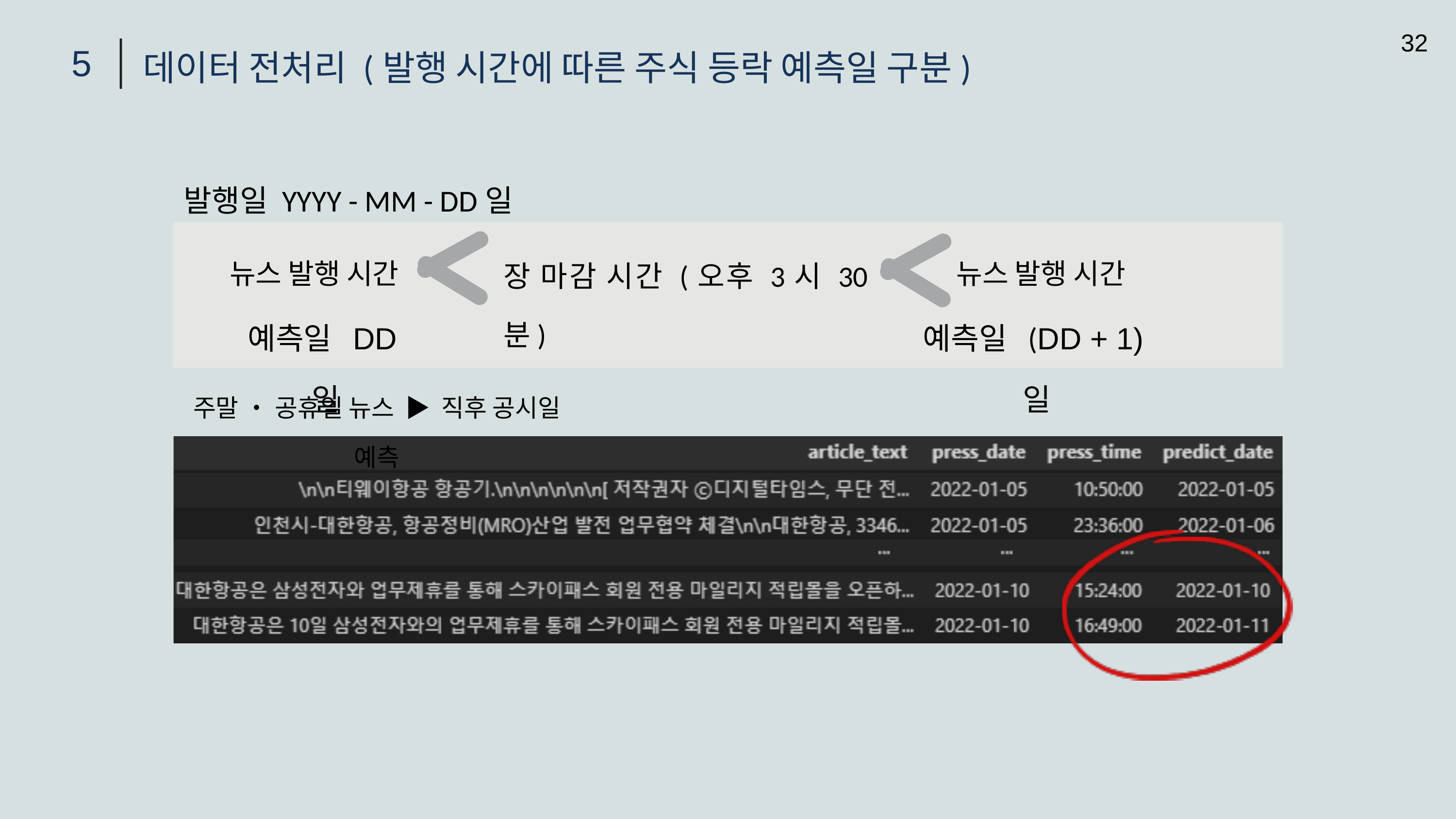

32
5
데이터 전처리 (발행 시간에 따른 주식 등락 예측일 구분)

발행일 YYYY - MM - DD일

뉴스 발행 시간
뉴스 발행 시간
장 마감 시간 (오후 3시 30분)

예측일  DD일
예측일  (DD + 1)일
주말 • 공휴일 뉴스  ▶  직후 공시일 예측